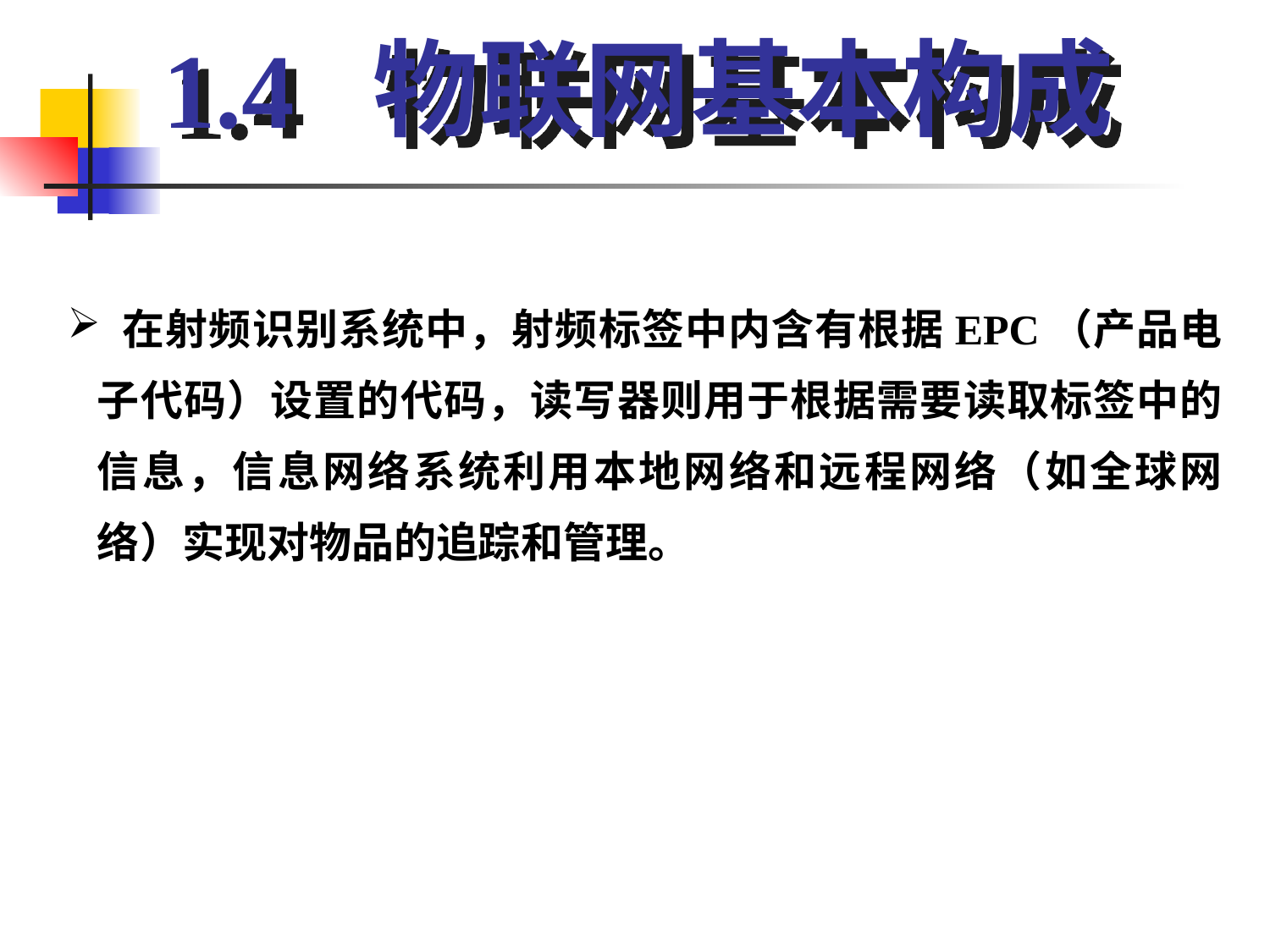

1.4  物联网基本构成
 在射频识别系统中，射频标签中内含有根据EPC（产品电子代码）设置的代码，读写器则用于根据需要读取标签中的信息，信息网络系统利用本地网络和远程网络（如全球网络）实现对物品的追踪和管理。